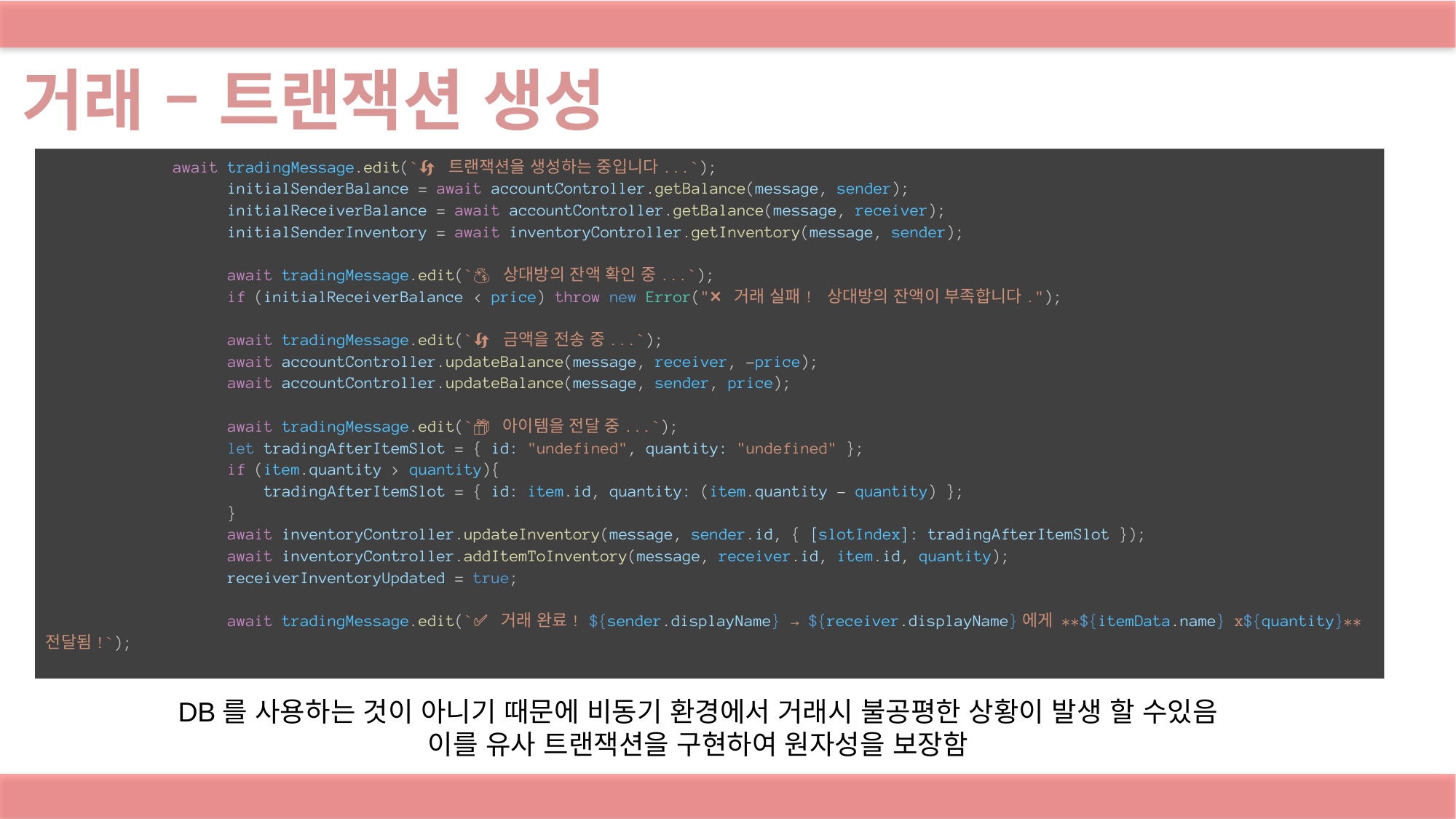

거래 – 트랜잭션 생성
              await tradingMessage.edit(`🔄 트랜잭션을 생성하는 중입니다...`);
                    initialSenderBalance = await accountController.getBalance(message, sender);
                    initialReceiverBalance = await accountController.getBalance(message, receiver);
                    initialSenderInventory = await inventoryController.getInventory(message, sender);

                    await tradingMessage.edit(`💰 상대방의 잔액 확인 중...`);
                    if (initialReceiverBalance < price) throw new Error("❌ 거래 실패! 상대방의 잔액이 부족합니다.");

                    await tradingMessage.edit(`🔄 금액을 전송 중...`);
                    await accountController.updateBalance(message, receiver, -price);
                    await accountController.updateBalance(message, sender, price);

                    await tradingMessage.edit(`📦 아이템을 전달 중...`);
                    let tradingAfterItemSlot = { id: "undefined", quantity: "undefined" };
                    if (item.quantity > quantity){
                        tradingAfterItemSlot = { id: item.id, quantity: (item.quantity - quantity) };
                    }
                    await inventoryController.updateInventory(message, sender.id, { [slotIndex]: tradingAfterItemSlot });
                    await inventoryController.addItemToInventory(message, receiver.id, item.id, quantity);
                    receiverInventoryUpdated = true;

                    await tradingMessage.edit(`✅ 거래 완료! ${sender.displayName} → ${receiver.displayName}에게 **${itemData.name} x${quantity}** 전달됨!`);

DB를 사용하는 것이 아니기 때문에 비동기 환경에서 거래시 불공평한 상황이 발생 할 수있음
이를 유사 트랜잭션을 구현하여 원자성을 보장함